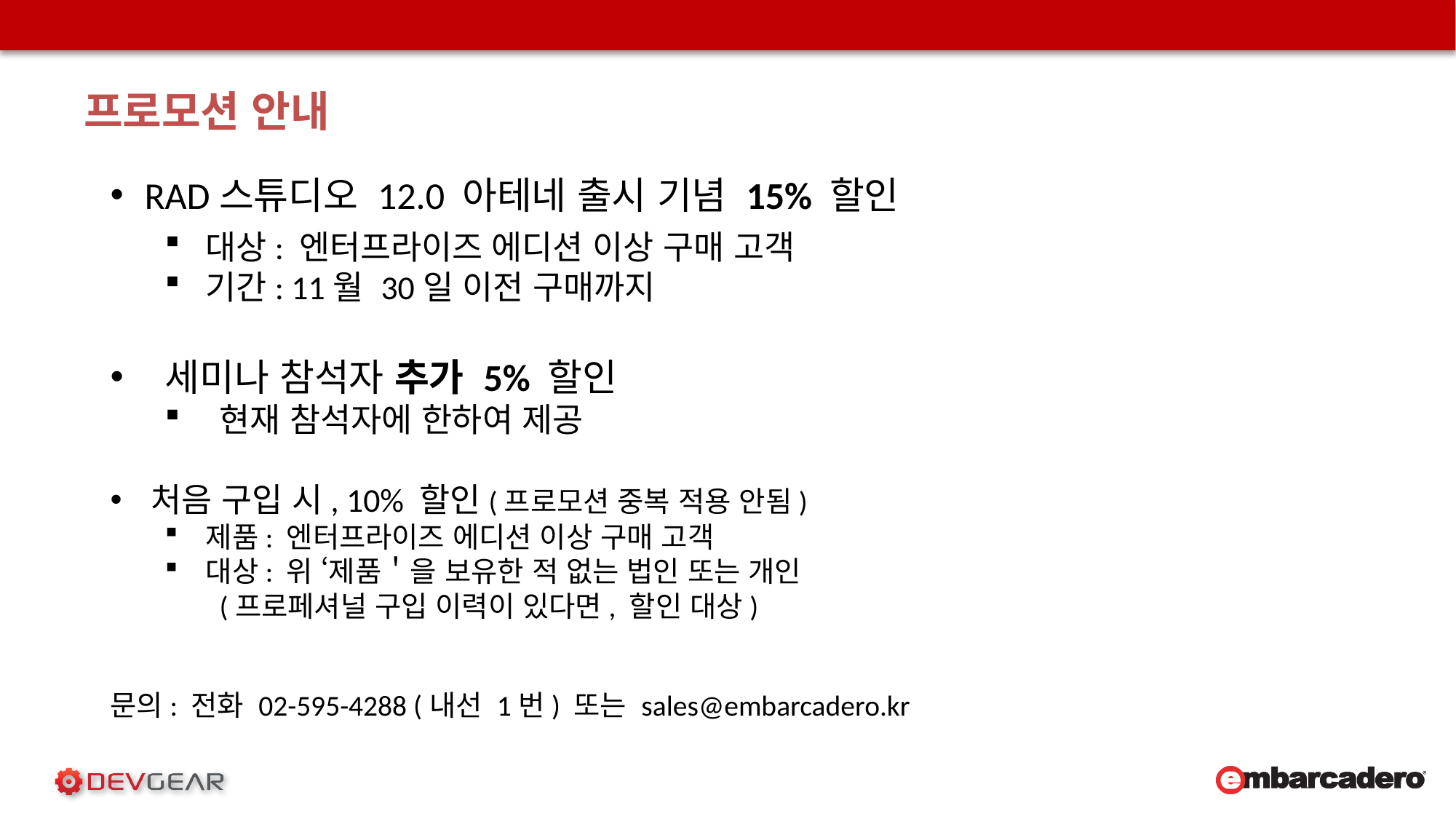

프로모션 안내
RAD스튜디오 12.0 아테네 출시 기념 15% 할인

대상: 엔터프라이즈 에디션 이상 구매 고객
기간: 11월 30일 이전 구매까지

세미나 참석자 추가 5% 할인
현재 참석자에 한하여 제공

처음 구입 시, 10% 할인(프로모션 중복 적용 안됨)
제품: 엔터프라이즈 에디션 이상 구매 고객
대상: 위 ‘제품＇을 보유한 적 없는 법인 또는 개인
(프로페셔널 구입 이력이 있다면, 할인 대상)
문의: 전화 02-595-4288 (내선 1번) 또는 sales@embarcadero.kr